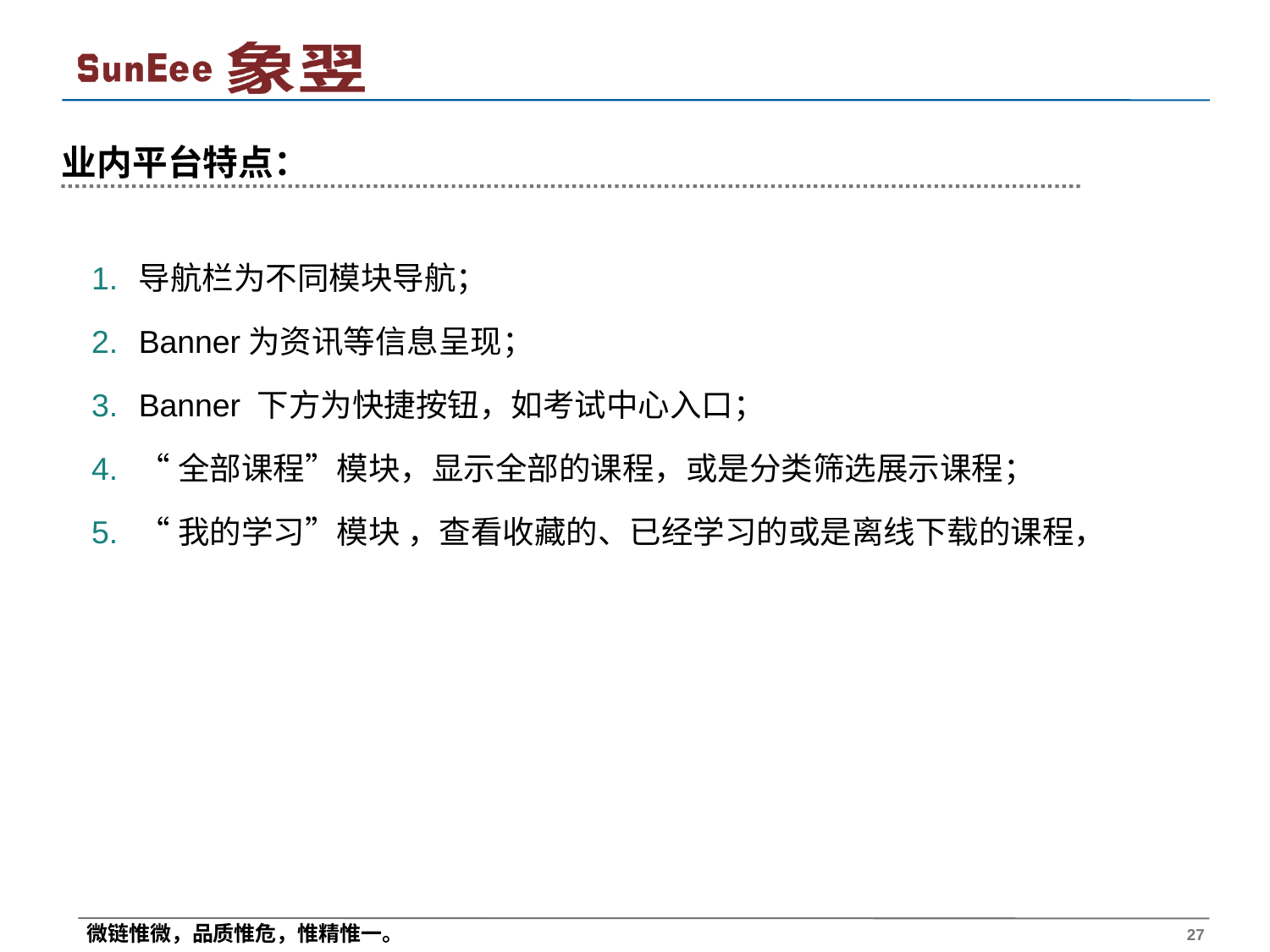

# 业内平台特点：
导航栏为不同模块导航；
Banner为资讯等信息呈现；
Banner 下方为快捷按钮，如考试中心入口；
“全部课程”模块，显示全部的课程，或是分类筛选展示课程；
“我的学习”模块 ，查看收藏的、已经学习的或是离线下载的课程，

 27